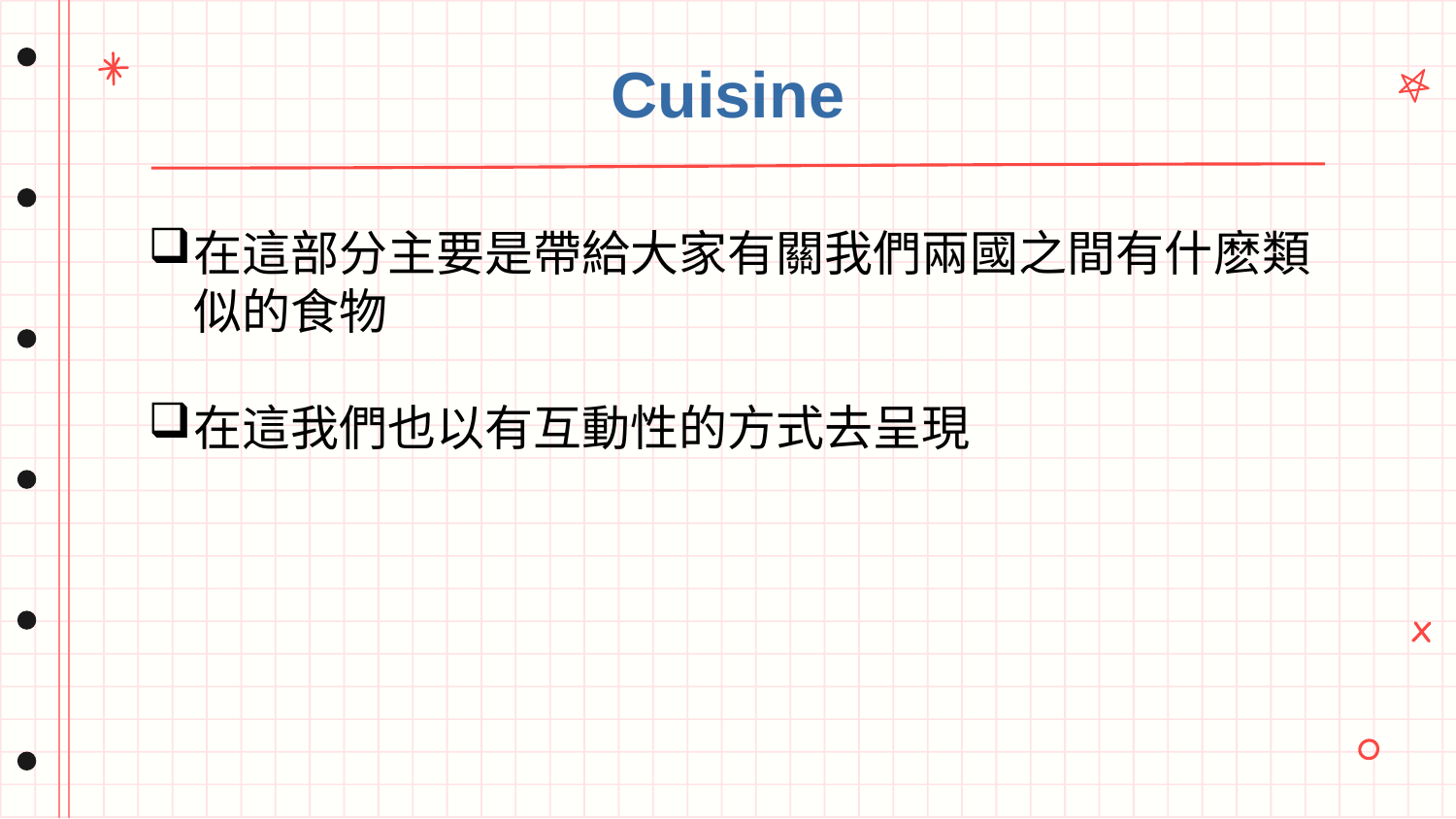

# Cuisine

在這部分主要是帶給大家有關我們兩國之間有什麽類似的食物

在這我們也以有互動性的方式去呈現